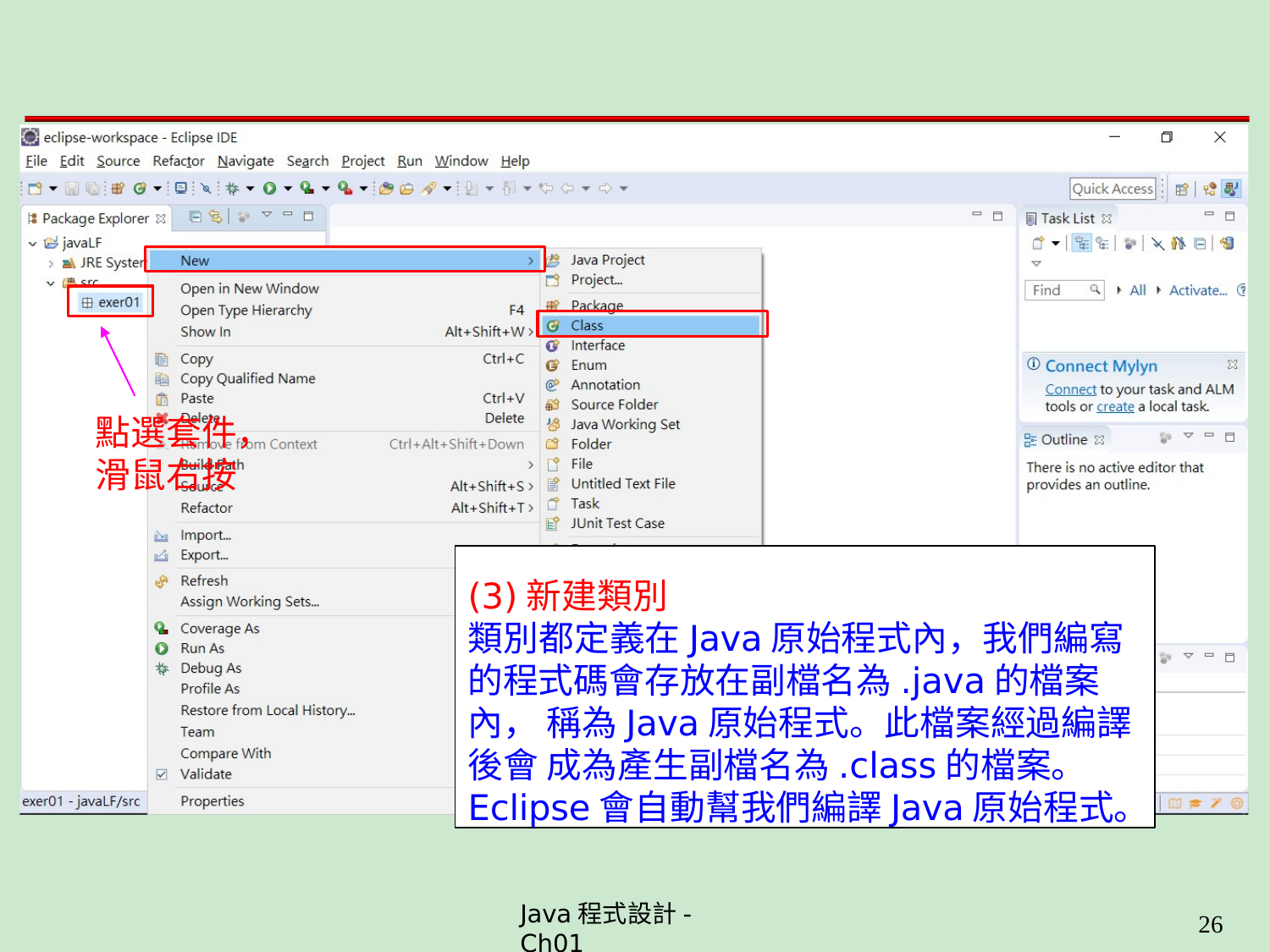

# 點選套件， 滑鼠右按
(3)新建類別
類別都定義在Java原始程式內，我們編寫 的程式碼會存放在副檔名為.java的檔案內， 稱為Java原始程式。此檔案經過編譯後會 成為產生副檔名為.class的檔案。
Eclipse會自動幫我們編譯Java原始程式。
Java程式設計-Ch01
26